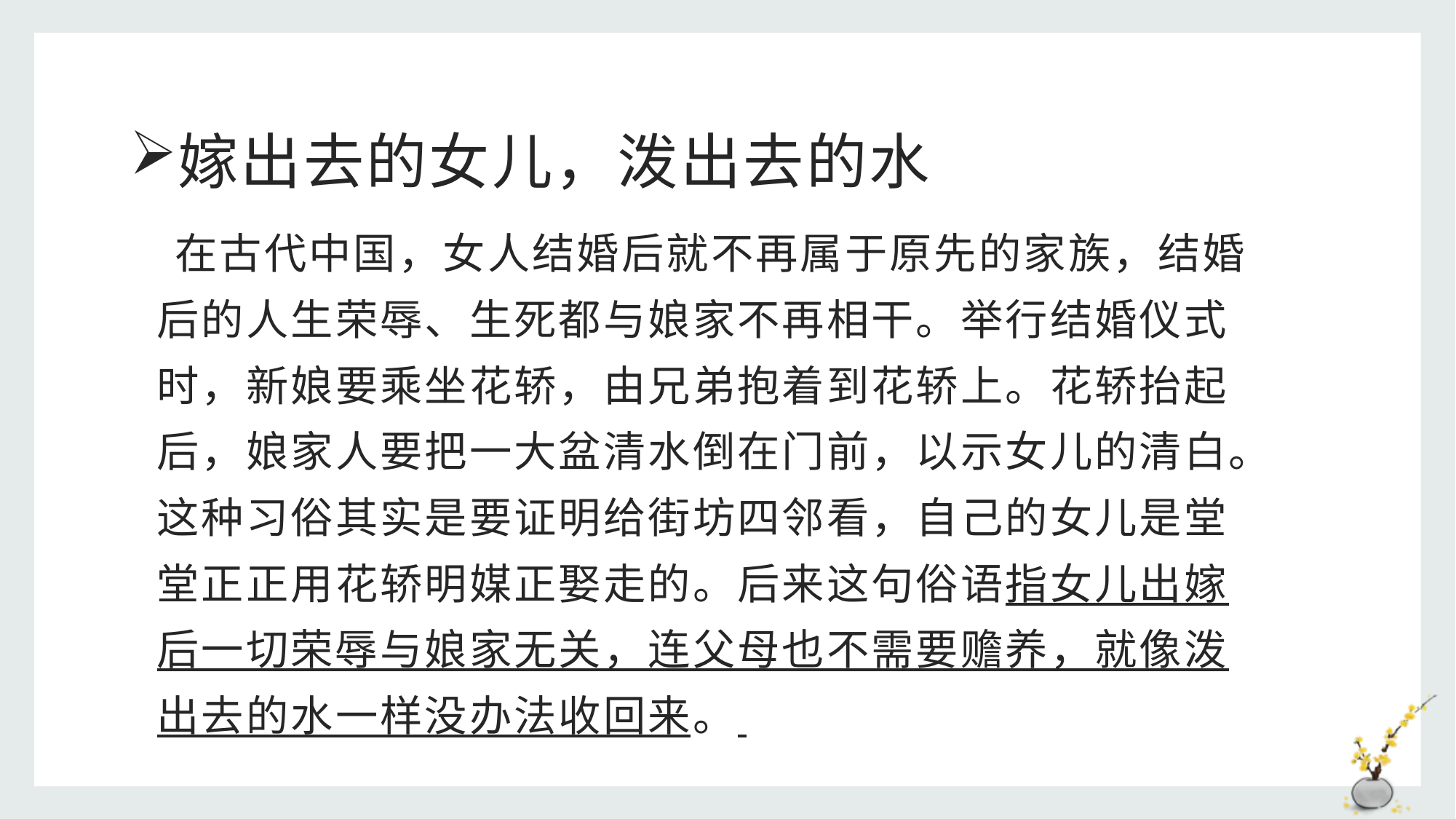

嫁出去的女儿，泼出去的水
   在古代中国，女人结婚后就不再属于原先的家族，结婚后的人生荣辱、生死都与娘家不再相干。举行结婚仪式时，新娘要乘坐花轿，由兄弟抱着到花轿上。花轿抬起后，娘家人要把一大盆清水倒在门前，以示女儿的清白。这种习俗其实是要证明给街坊四邻看，自己的女儿是堂堂正正用花轿明媒正娶走的。后来这句俗语指女儿出嫁后一切荣辱与娘家无关，连父母也不需要赡养，就像泼出去的水一样没办法收回来。